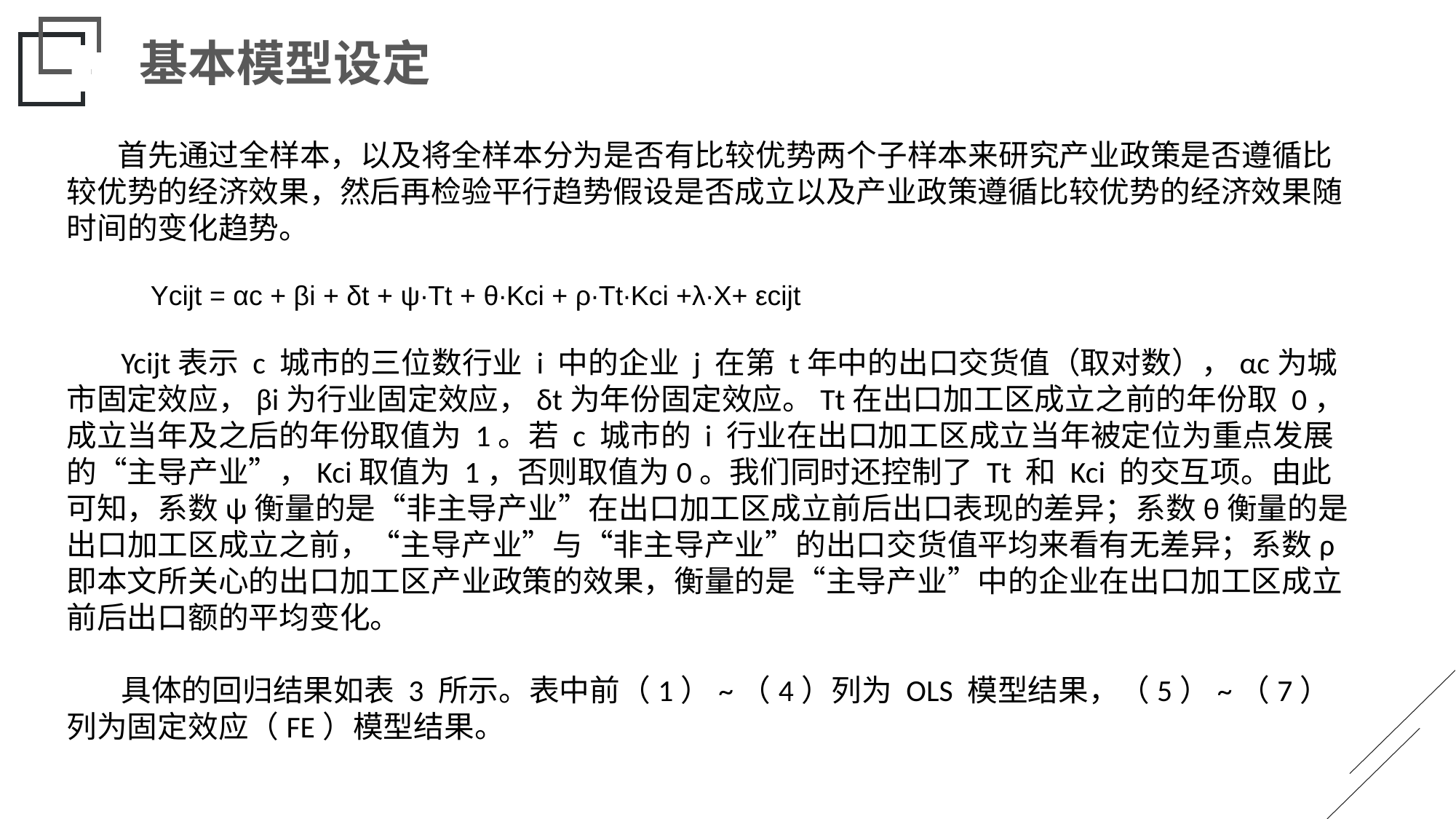

基本模型设定

       首先通过全样本，以及将全样本分为是否有比较优势两个子样本来研究产业政策是否遵循比较优势的经济效果，然后再检验平行趋势假设是否成立以及产业政策遵循比较优势的经济效果随时间的变化趋势。

           Ycijt = αc + βi + δt + ψ∙Tt + θ∙Kci + ρ∙Tt∙Kci +λ∙X+ εcijt

Ycijt表示 c 城市的三位数行业 i 中的企业 j 在第 t年中的出口交货值（取对数），αc为城市固定效应，βi为行业固定效应，δt为年份固定效应。Tt在出口加工区成立之前的年份取 0，成立当年及之后的年份取值为 1。若 c 城市的 i 行业在出口加工区成立当年被定位为重点发展的“主导产业”，Kci取值为 1，否则取值为0。我们同时还控制了 Tt 和 Kci 的交互项。由此可知，系数ψ衡量的是“非主导产业”在出口加工区成立前后出口表现的差异；系数θ衡量的是出口加工区成立之前，“主导产业”与“非主导产业”的出口交货值平均来看有无差异；系数ρ即本文所关心的出口加工区产业政策的效果，衡量的是“主导产业”中的企业在出口加工区成立前后出口额的平均变化。

具体的回归结果如表 3 所示。表中前（1）~（4）列为 OLS 模型结果，（5）~（7）列为固定效应（FE）模型结果。